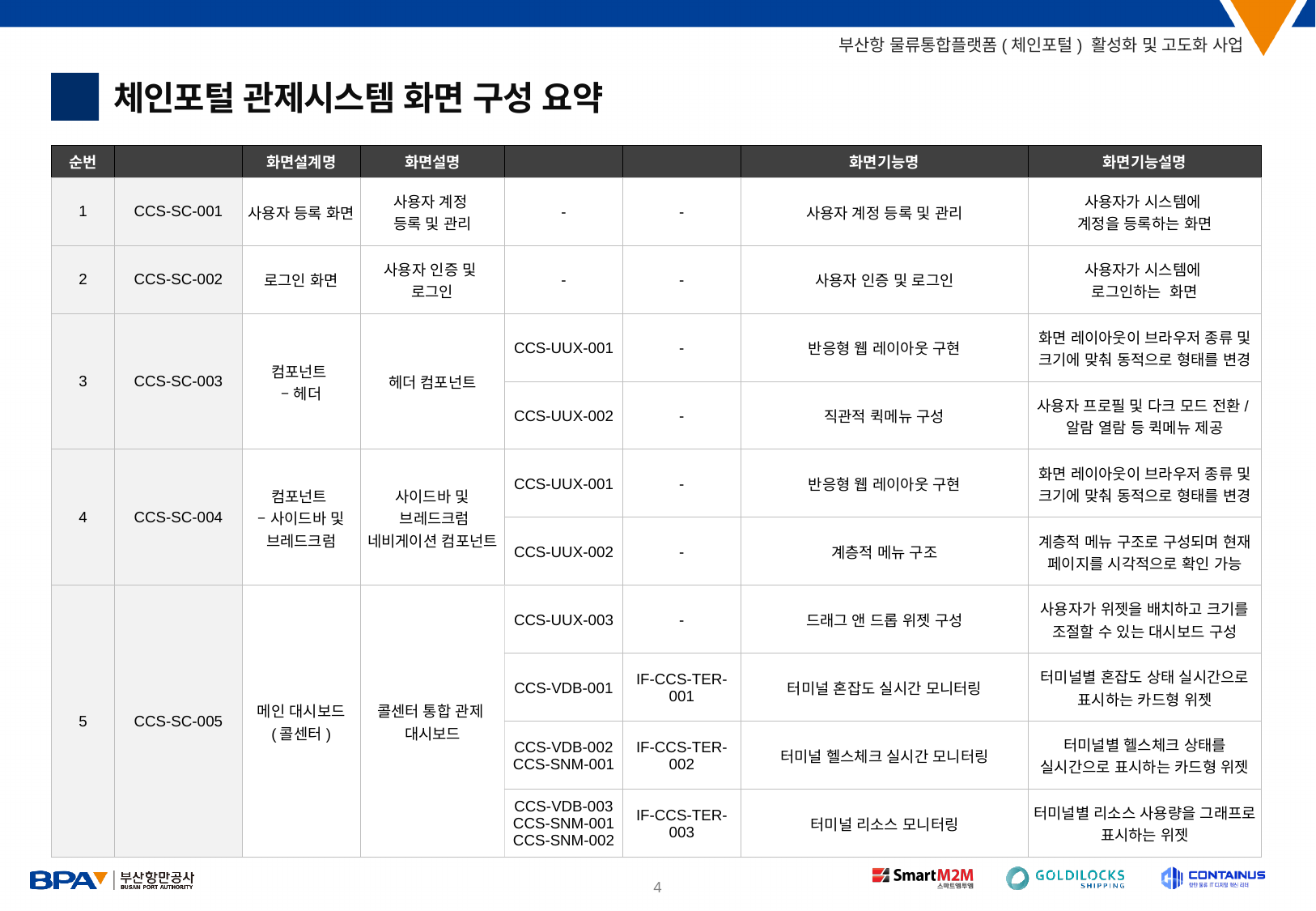

체인포털 관제시스템 화면 구성 요약
1
| 순번 | 화면설계 ID | 화면설계명 | 화면설명 | 화면기능 ID | 인터페이스 ID | 화면기능명 | 화면기능설명 |
| --- | --- | --- | --- | --- | --- | --- | --- |
| 1 | CCS-SC-001 | 사용자 등록 화면 | 사용자 계정 등록 및 관리 | - | - | 사용자 계정 등록 및 관리 | 사용자가 시스템에 계정을 등록하는 화면 |
| 2 | CCS-SC-002 | 로그인 화면 | 사용자 인증 및 로그인 | - | - | 사용자 인증 및 로그인 | 사용자가 시스템에 로그인하는 화면 |
| 3 | CCS-SC-003 | 컴포넌트 – 헤더 | 헤더 컴포넌트 | CCS-UUX-001 | - | 반응형 웹 레이아웃 구현 | 화면 레이아웃이 브라우저 종류 및 크기에 맞춰 동적으로 형태를 변경 |
|  |  |  |  | CCS-UUX-002 | - | 직관적 퀵메뉴 구성 | 사용자 프로필 및 다크 모드 전환/알람 열람 등 퀵메뉴 제공 |
| 4 | CCS-SC-004 | 컴포넌트 – 사이드바 및 브레드크럼 | 사이드바 및 브레드크럼 네비게이션 컴포넌트 | CCS-UUX-001 | - | 반응형 웹 레이아웃 구현 | 화면 레이아웃이 브라우저 종류 및 크기에 맞춰 동적으로 형태를 변경 |
|  |  |  |  | CCS-UUX-002 | - | 계층적 메뉴 구조 | 계층적 메뉴 구조로 구성되며 현재 페이지를 시각적으로 확인 가능 |
| 5 | CCS-SC-005 | 메인 대시보드 (콜센터) | 콜센터 통합 관제 대시보드 | CCS-UUX-003 | - | 드래그 앤 드롭 위젯 구성 | 사용자가 위젯을 배치하고 크기를 조절할 수 있는 대시보드 구성 |
|  |  |  |  | CCS-VDB-001 | IF-CCS-TER-001 | 터미널 혼잡도 실시간 모니터링 | 터미널별 혼잡도 상태 실시간으로 표시하는 카드형 위젯 |
|  |  |  |  | CCS-VDB-002 CCS-SNM-001 | IF-CCS-TER-002 | 터미널 헬스체크 실시간 모니터링 | 터미널별 헬스체크 상태를 실시간으로 표시하는 카드형 위젯 |
|  |  |  |  | CCS-VDB-003 CCS-SNM-001 CCS-SNM-002 | IF-CCS-TER-003 | 터미널 리소스 모니터링 | 터미널별 리소스 사용량을 그래프로 표시하는 위젯 |